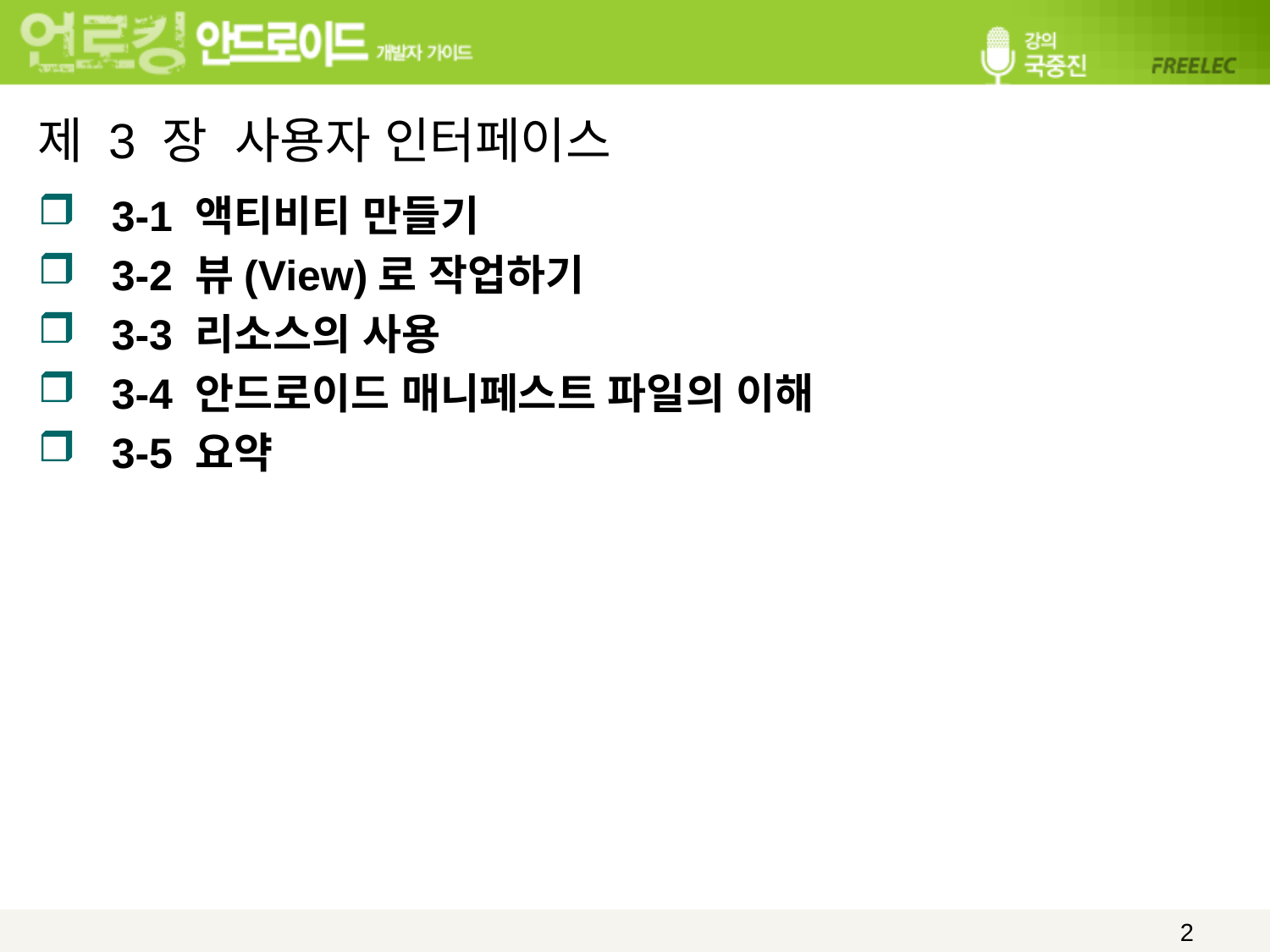

# 제 3 장  사용자 인터페이스
3-1 액티비티 만들기
3-2 뷰(View)로 작업하기
3-3 리소스의 사용
3-4 안드로이드 매니페스트 파일의 이해
3-5 요약
2